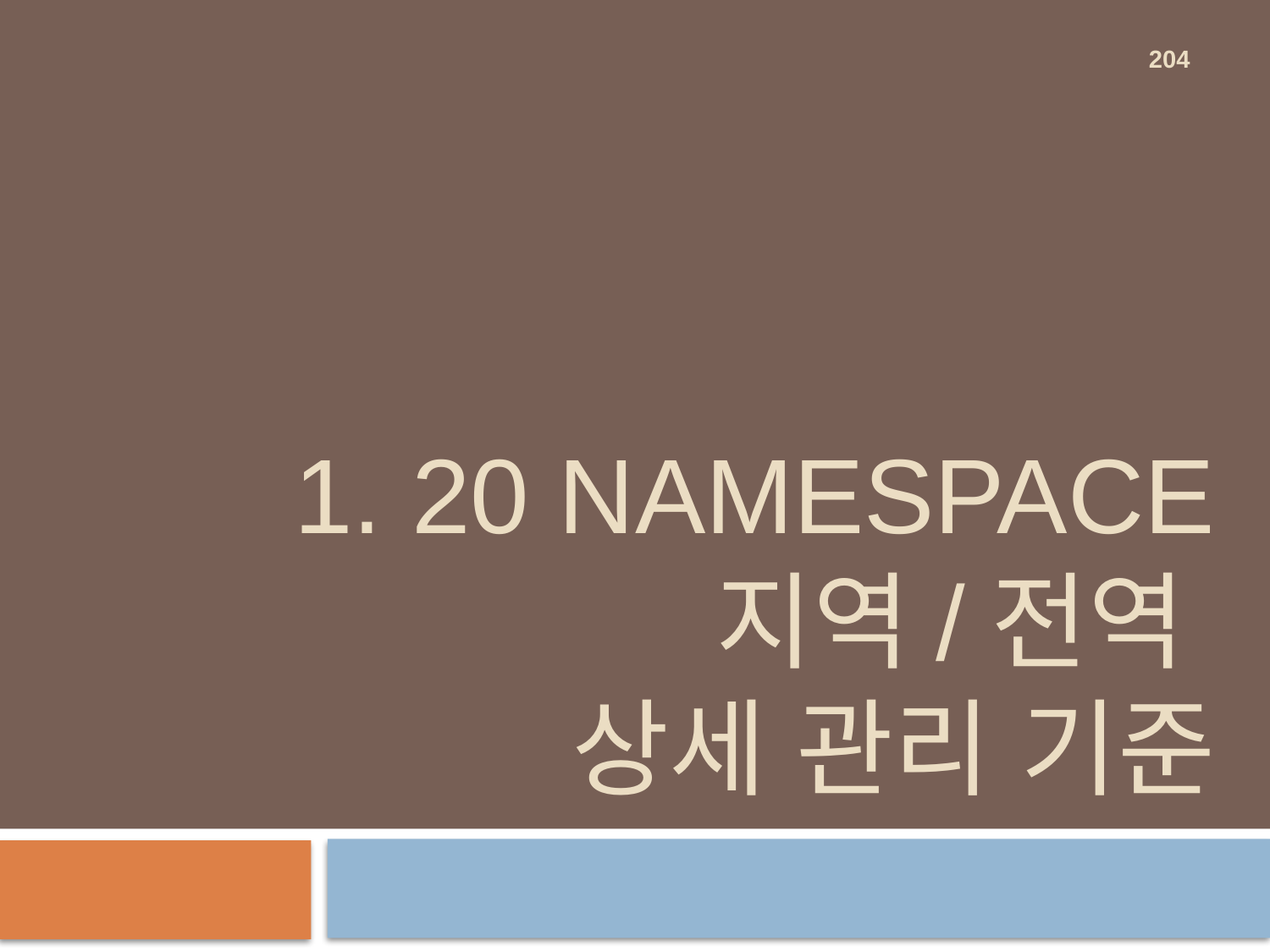

204
# 1. 20 Namespace 지역/전역 상세 관리 기준